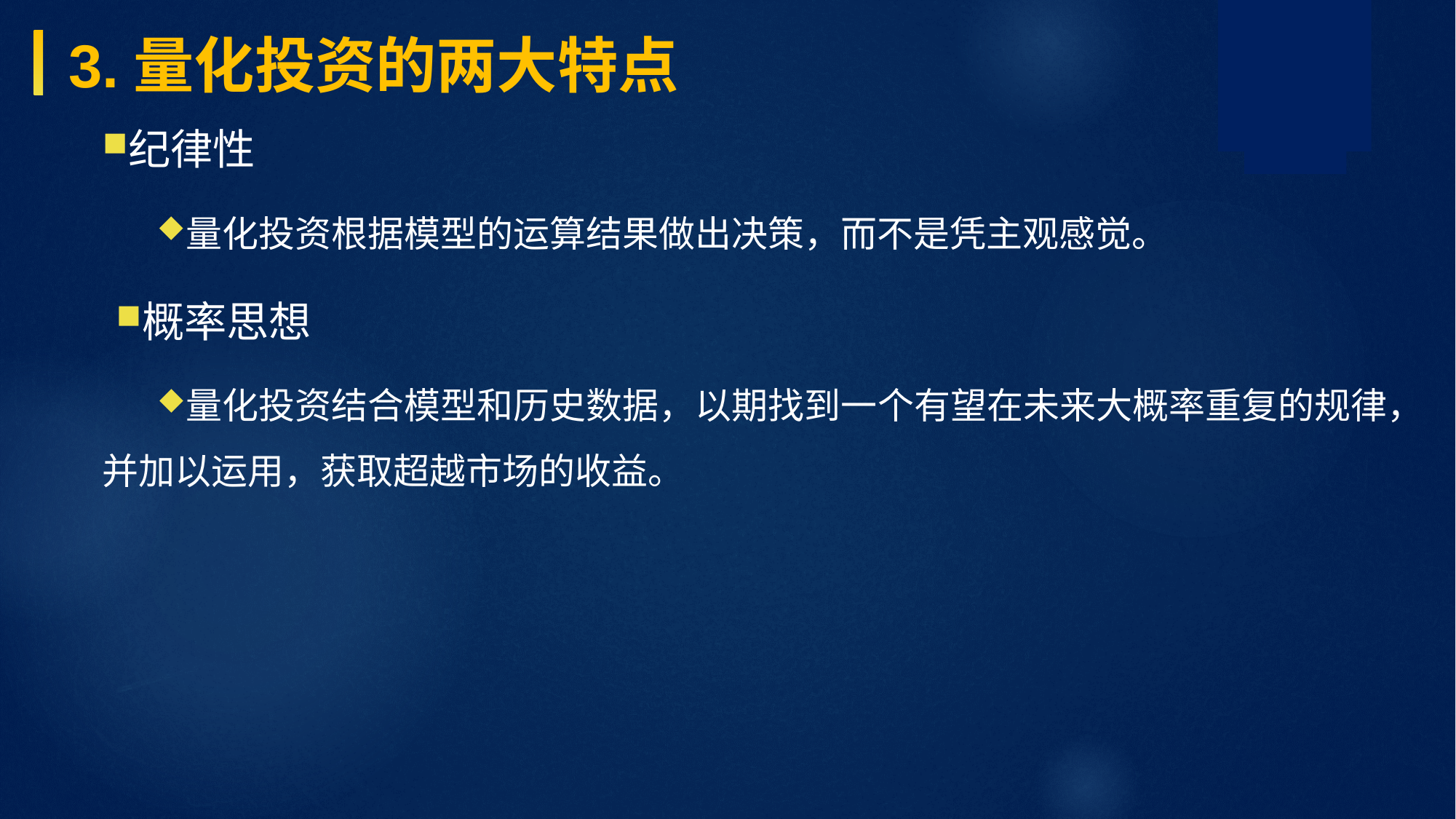

3.量化投资的两大特点
纪律性
量化投资根据模型的运算结果做出决策，而不是凭主观感觉。
概率思想
量化投资结合模型和历史数据，以期找到一个有望在未来大概率重复的规律，并加以运用，获取超越市场的收益。